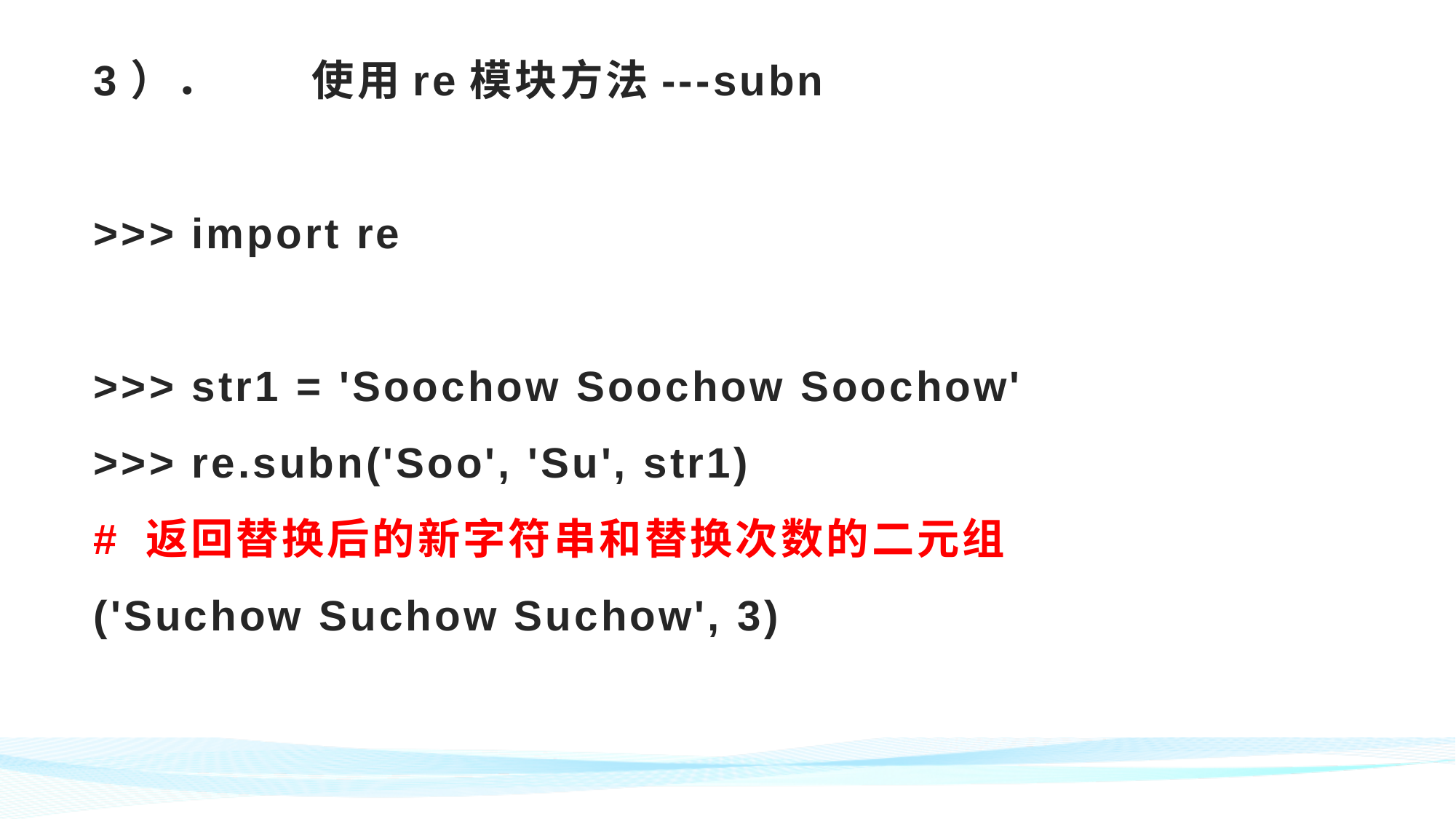

# 3）．	使用re模块方法---subn >>> import re >>> str1 = 'Soochow Soochow Soochow' >>> re.subn('Soo', 'Su', str1) # 返回替换后的新字符串和替换次数的二元组 ('Suchow Suchow Suchow', 3)